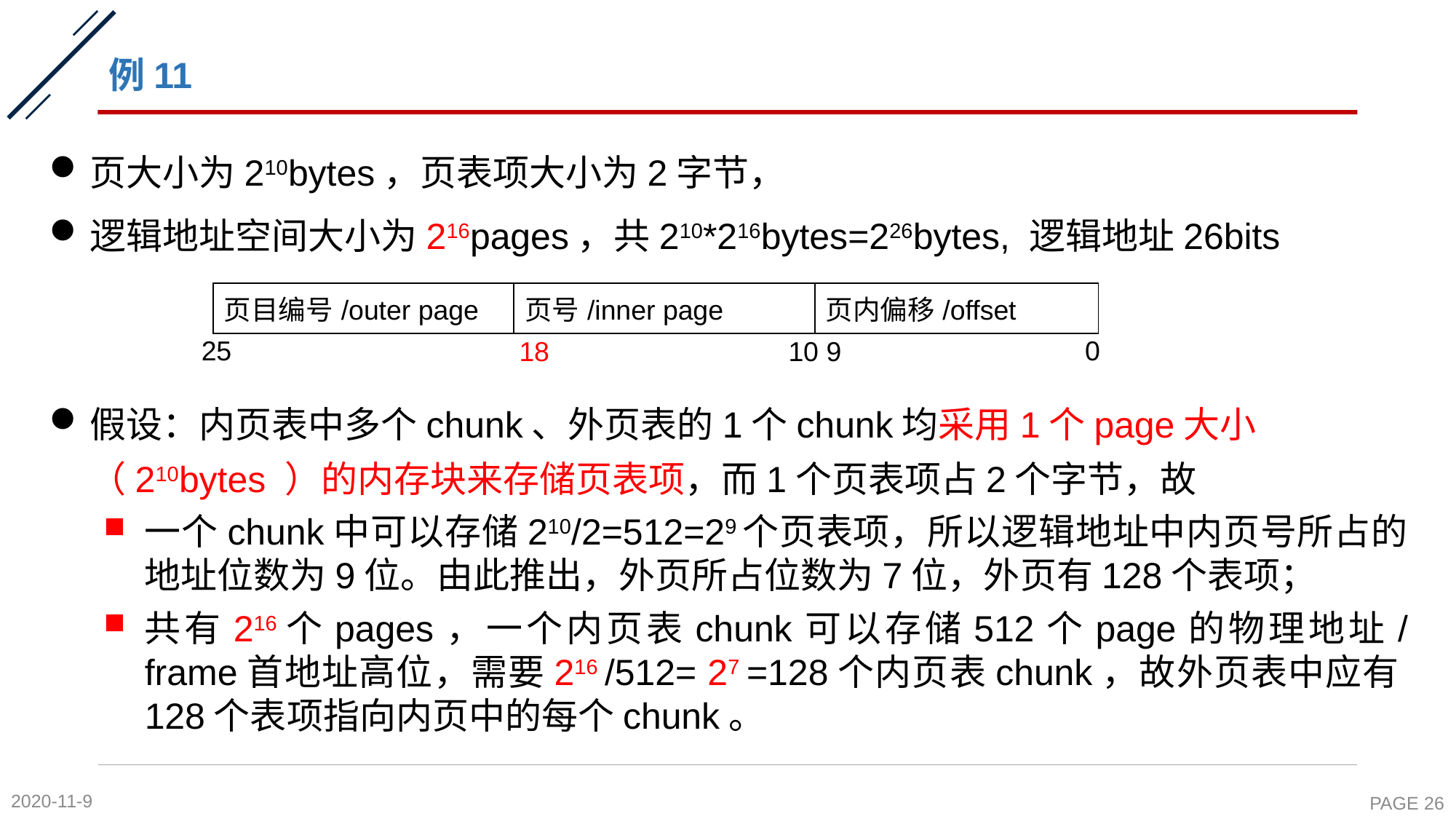

# 例11
页大小为210bytes，页表项大小为2字节，
逻辑地址空间大小为216pages，共210*216bytes=226bytes, 逻辑地址26bits

假设：内页表中多个chunk、外页表的1个chunk均采用1个page大小（210bytes ）的内存块来存储页表项，而1个页表项占2个字节，故
一个chunk中可以存储210/2=512=29个页表项，所以逻辑地址中内页号所占的地址位数为9位。由此推出，外页所占位数为7位，外页有128个表项；
共有216个pages，一个内页表chunk可以存储512个page的物理地址/frame首地址高位，需要216 /512= 27 =128个内页表chunk，故外页表中应有128个表项指向内页中的每个chunk。
| 页目编号/outer page | 页号/inner page | 页内偏移/offset |
| --- | --- | --- |
25
0
  18
10 9
2020-11-9
PAGE 26